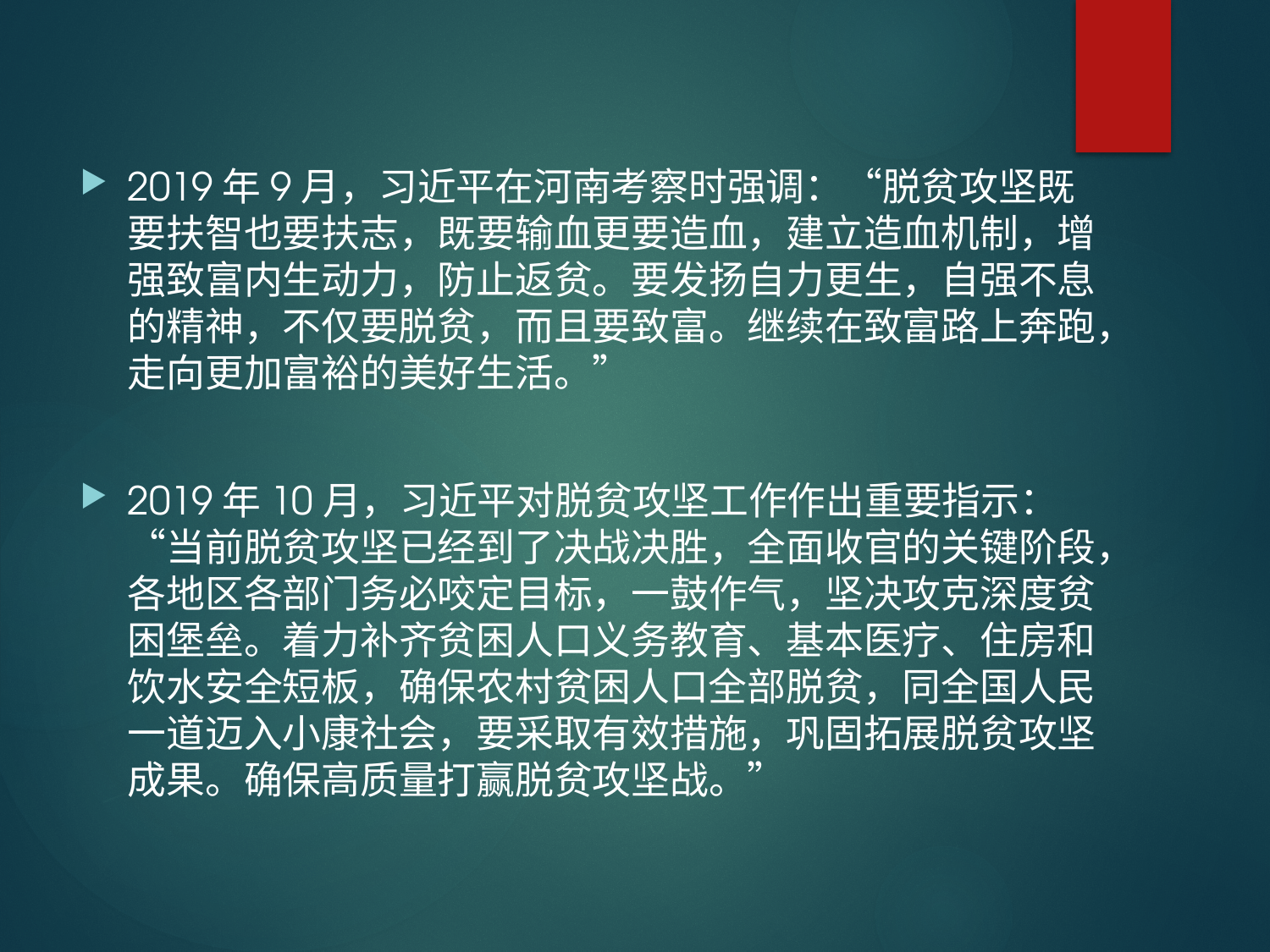

#
2019年9月，习近平在河南考察时强调：“脱贫攻坚既要扶智也要扶志，既要输血更要造血，建立造血机制，增强致富内生动力，防止返贫。要发扬自力更生，自强不息的精神，不仅要脱贫，而且要致富。继续在致富路上奔跑，走向更加富裕的美好生活。”

2019年10月，习近平对脱贫攻坚工作作出重要指示：“当前脱贫攻坚已经到了决战决胜，全面收官的关键阶段，各地区各部门务必咬定目标，一鼓作气，坚决攻克深度贫困堡垒。着力补齐贫困人口义务教育、基本医疗、住房和饮水安全短板，确保农村贫困人口全部脱贫，同全国人民一道迈入小康社会，要采取有效措施，巩固拓展脱贫攻坚成果。确保高质量打赢脱贫攻坚战。”